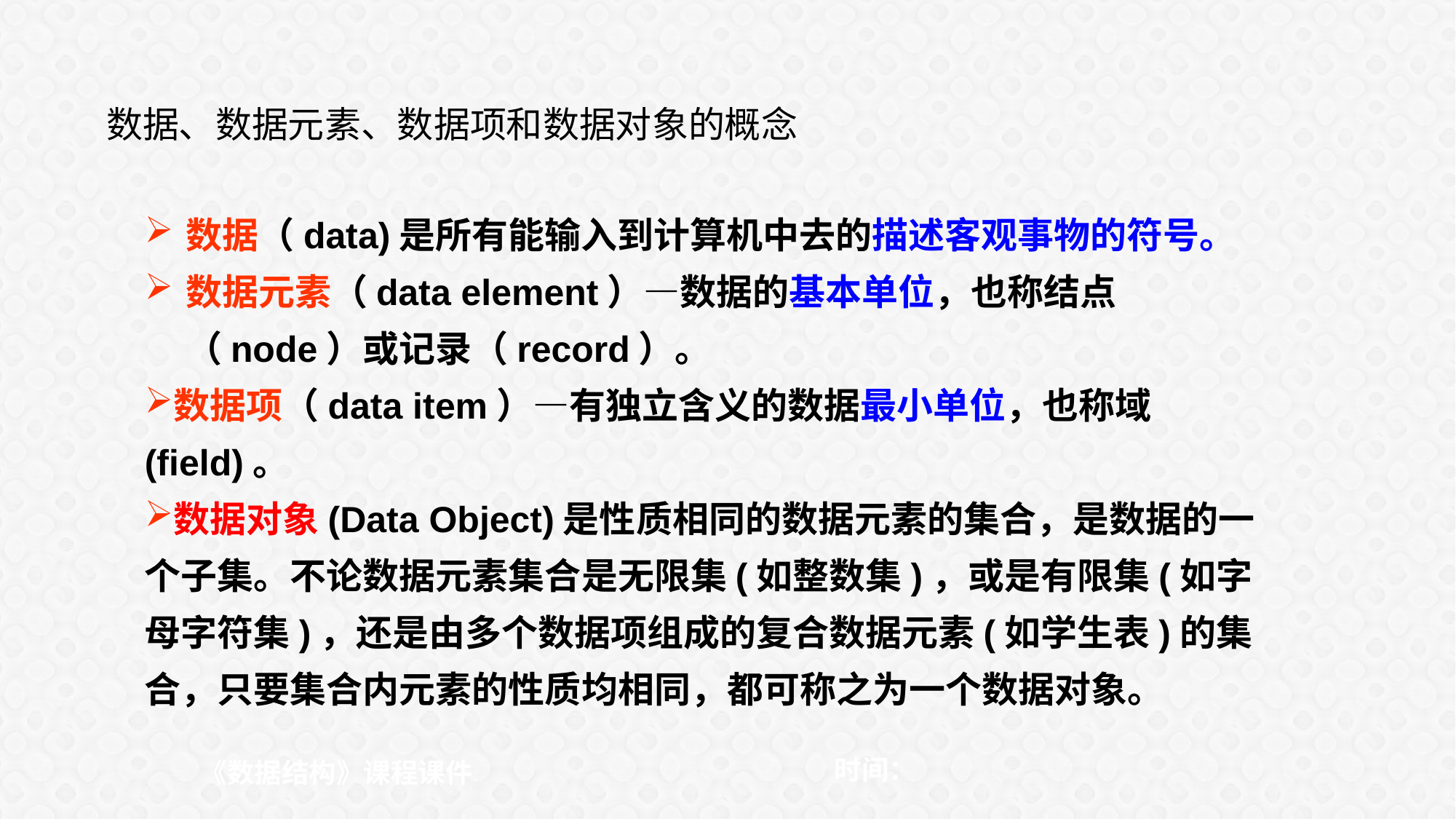

数据、数据元素、数据项和数据对象的概念
数据（data)是所有能输入到计算机中去的描述客观事物的符号。
数据元素（data element）—数据的基本单位，也称结点（node）或记录（record）。
数据项（data item）—有独立含义的数据最小单位，也称域(field)。
数据对象(Data Object)是性质相同的数据元素的集合，是数据的一个子集。不论数据元素集合是无限集(如整数集)，或是有限集(如字母字符集)，还是由多个数据项组成的复合数据元素(如学生表)的集合，只要集合内元素的性质均相同，都可称之为一个数据对象。

时间：
《数据结构》课程课件